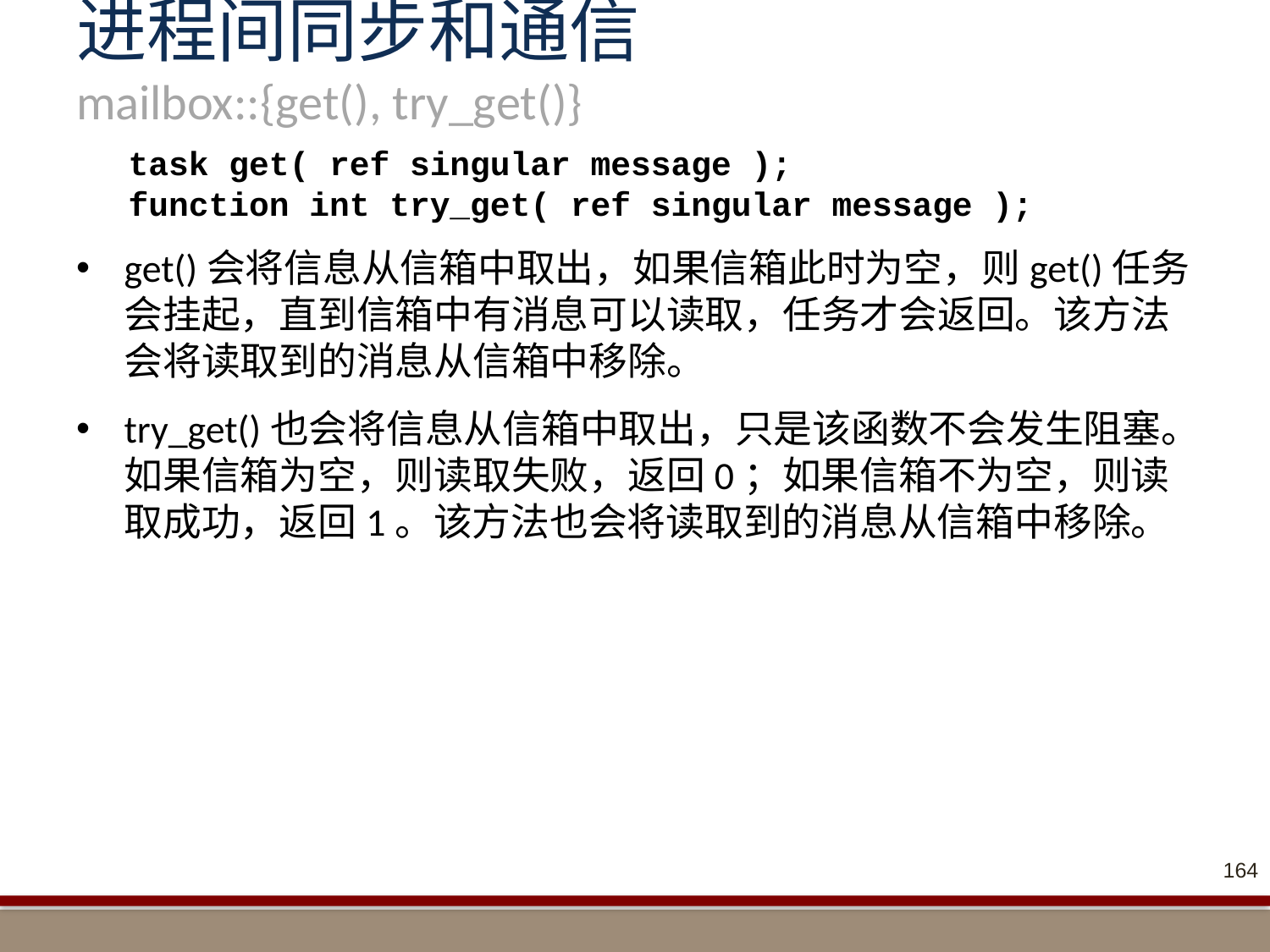

# 进程间同步和通信 mailbox::{get(), try_get()}
task get( ref singular message );
function int try_get( ref singular message );
get()会将信息从信箱中取出，如果信箱此时为空，则get()任务会挂起，直到信箱中有消息可以读取，任务才会返回。该方法会将读取到的消息从信箱中移除。
try_get()也会将信息从信箱中取出，只是该函数不会发生阻塞。如果信箱为空，则读取失败，返回0；如果信箱不为空，则读取成功，返回1。该方法也会将读取到的消息从信箱中移除。
164